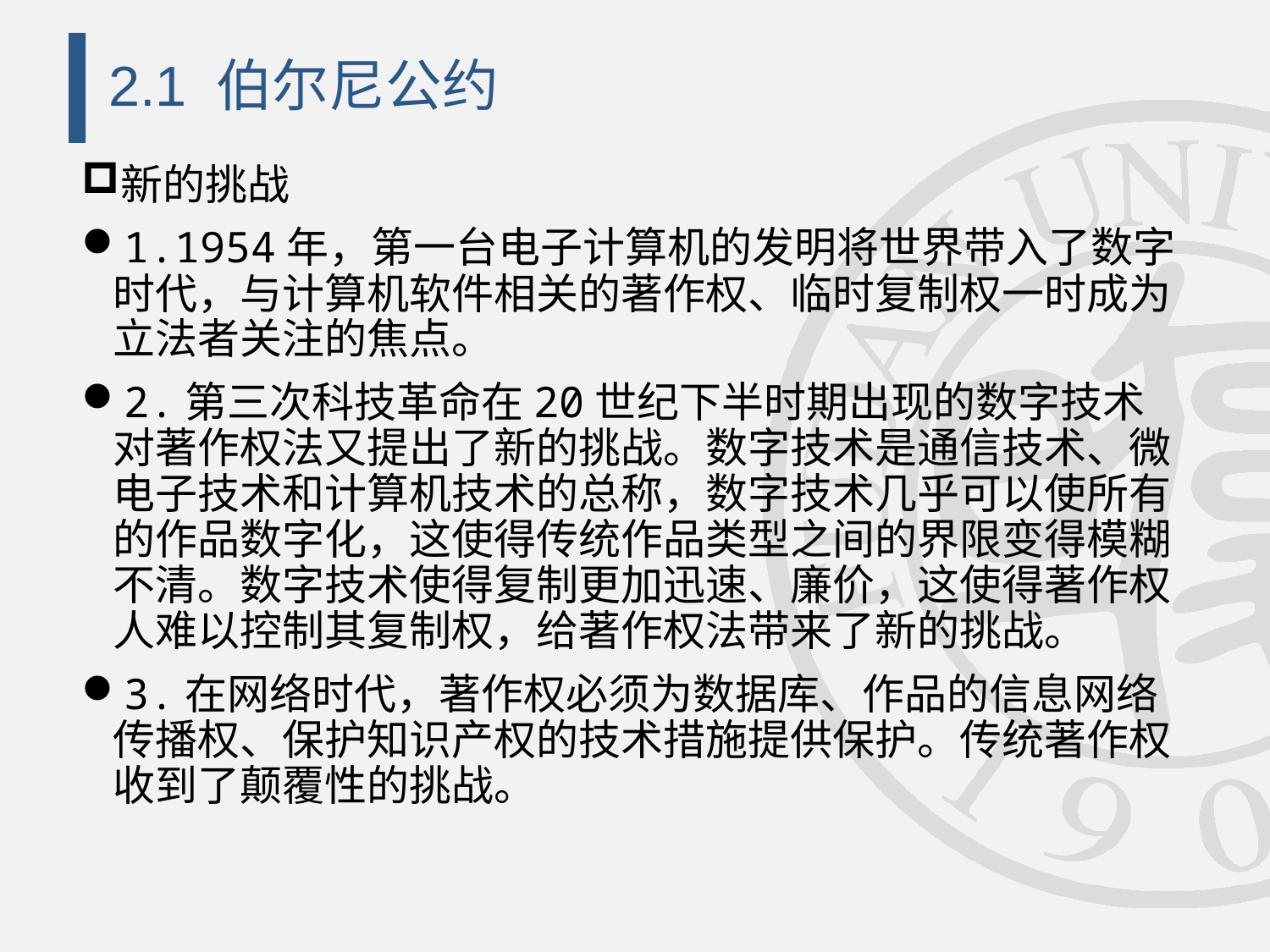

# 2.1 伯尔尼公约
新的挑战
1.1954年，第一台电子计算机的发明将世界带入了数字时代，与计算机软件相关的著作权、临时复制权一时成为立法者关注的焦点。
2.第三次科技革命在20世纪下半时期出现的数字技术对著作权法又提出了新的挑战。数字技术是通信技术、微电子技术和计算机技术的总称，数字技术几乎可以使所有的作品数字化，这使得传统作品类型之间的界限变得模糊不清。数字技术使得复制更加迅速、廉价，这使得著作权人难以控制其复制权，给著作权法带来了新的挑战。
3.在网络时代，著作权必须为数据库、作品的信息网络传播权、保护知识产权的技术措施提供保护。传统著作权收到了颠覆性的挑战。